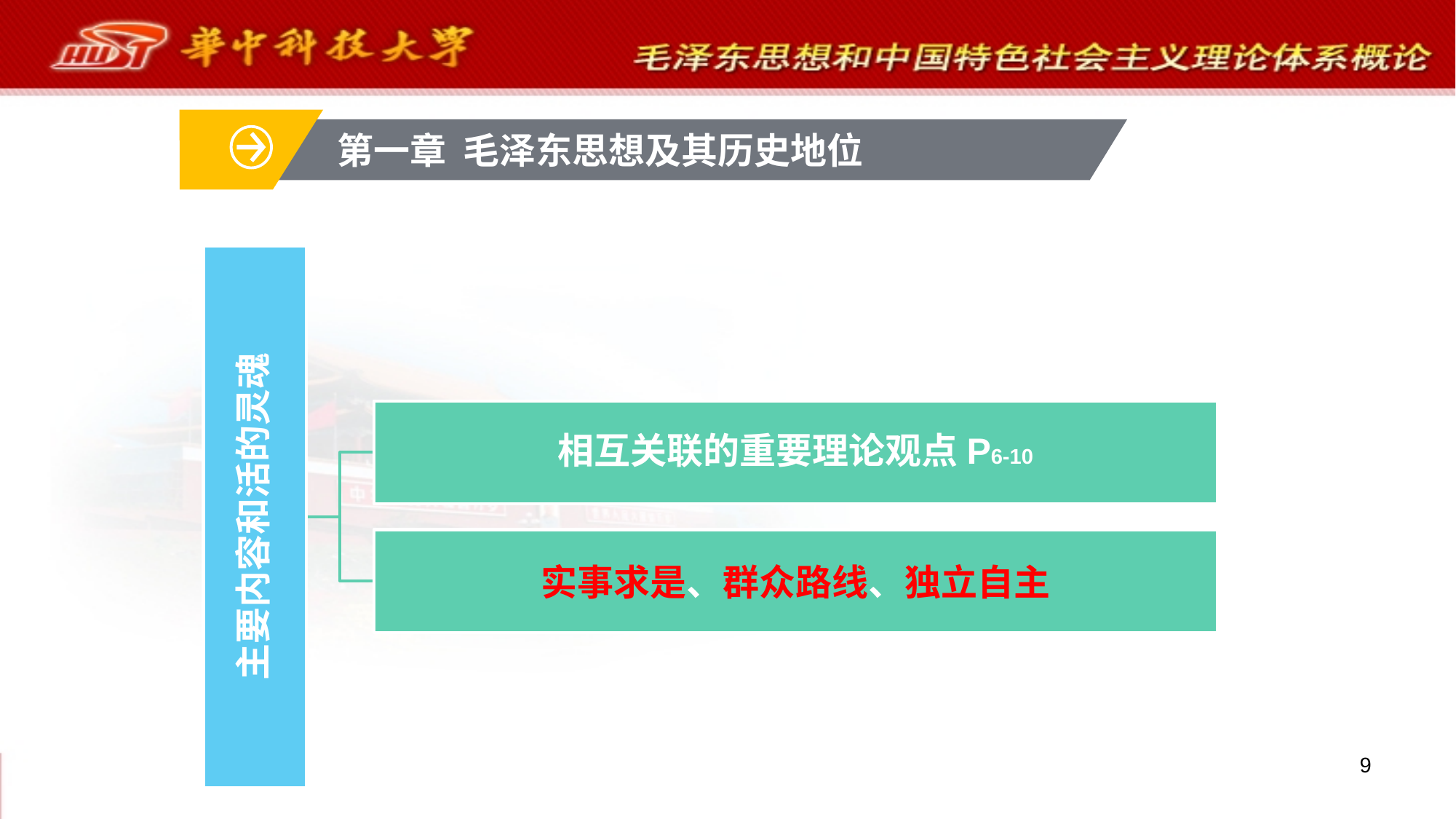

第一章  毛泽东思想及其历史地位

主要内容和活的灵魂
相互关联的重要理论观点P6-10
实事求是、群众路线、独立自主
9